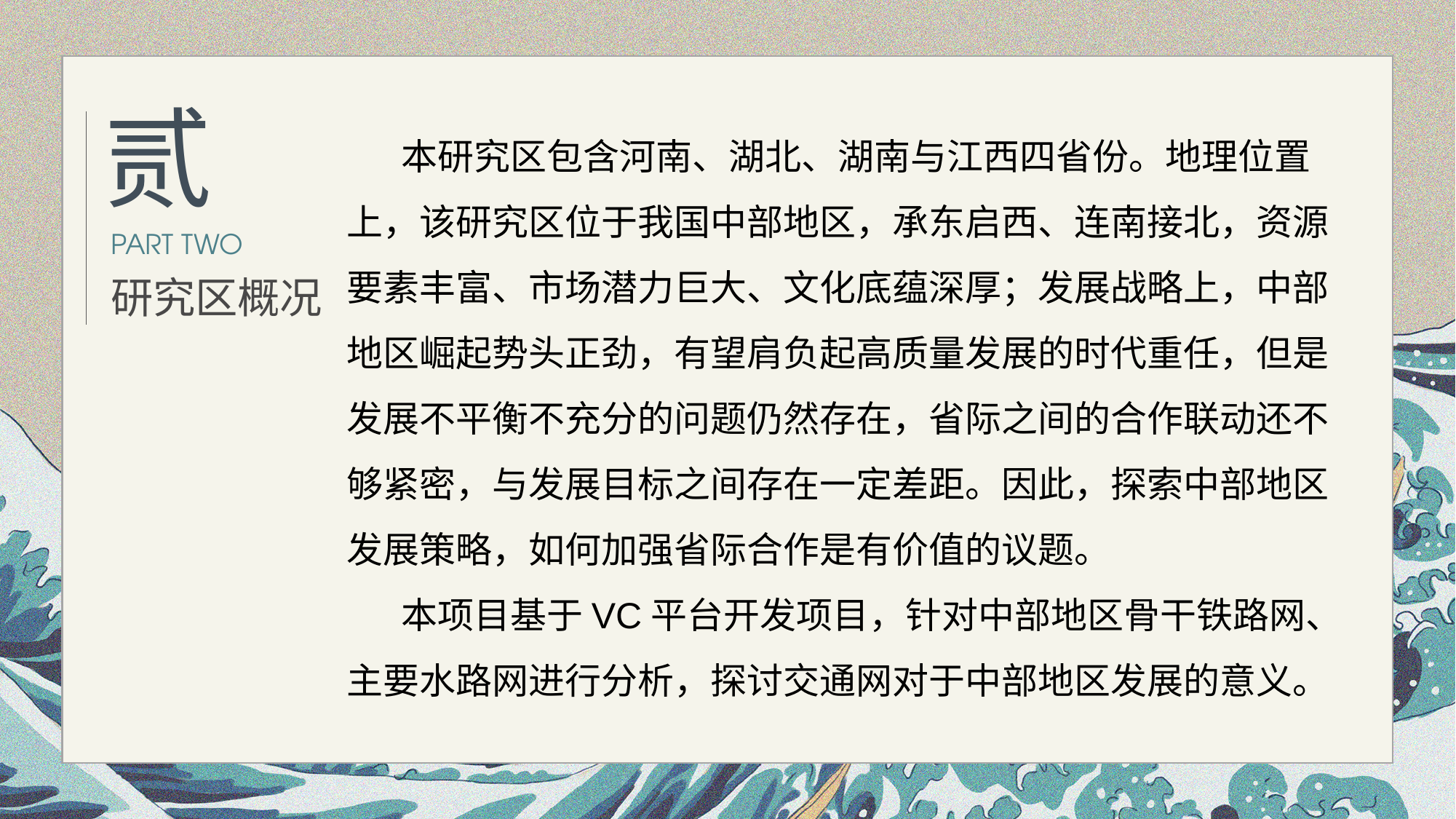

贰
PART TWO
研究区概况
本研究区包含河南、湖北、湖南与江西四省份。地理位置上，该研究区位于我国中部地区，承东启西、连南接北，资源要素丰富、市场潜力巨大、文化底蕴深厚；发展战略上，中部地区崛起势头正劲，有望肩负起高质量发展的时代重任，但是发展不平衡不充分的问题仍然存在，省际之间的合作联动还不够紧密，与发展目标之间存在一定差距。因此，探索中部地区发展策略，如何加强省际合作是有价值的议题。
本项目基于VC平台开发项目，针对中部地区骨干铁路网、主要水路网进行分析，探讨交通网对于中部地区发展的意义。